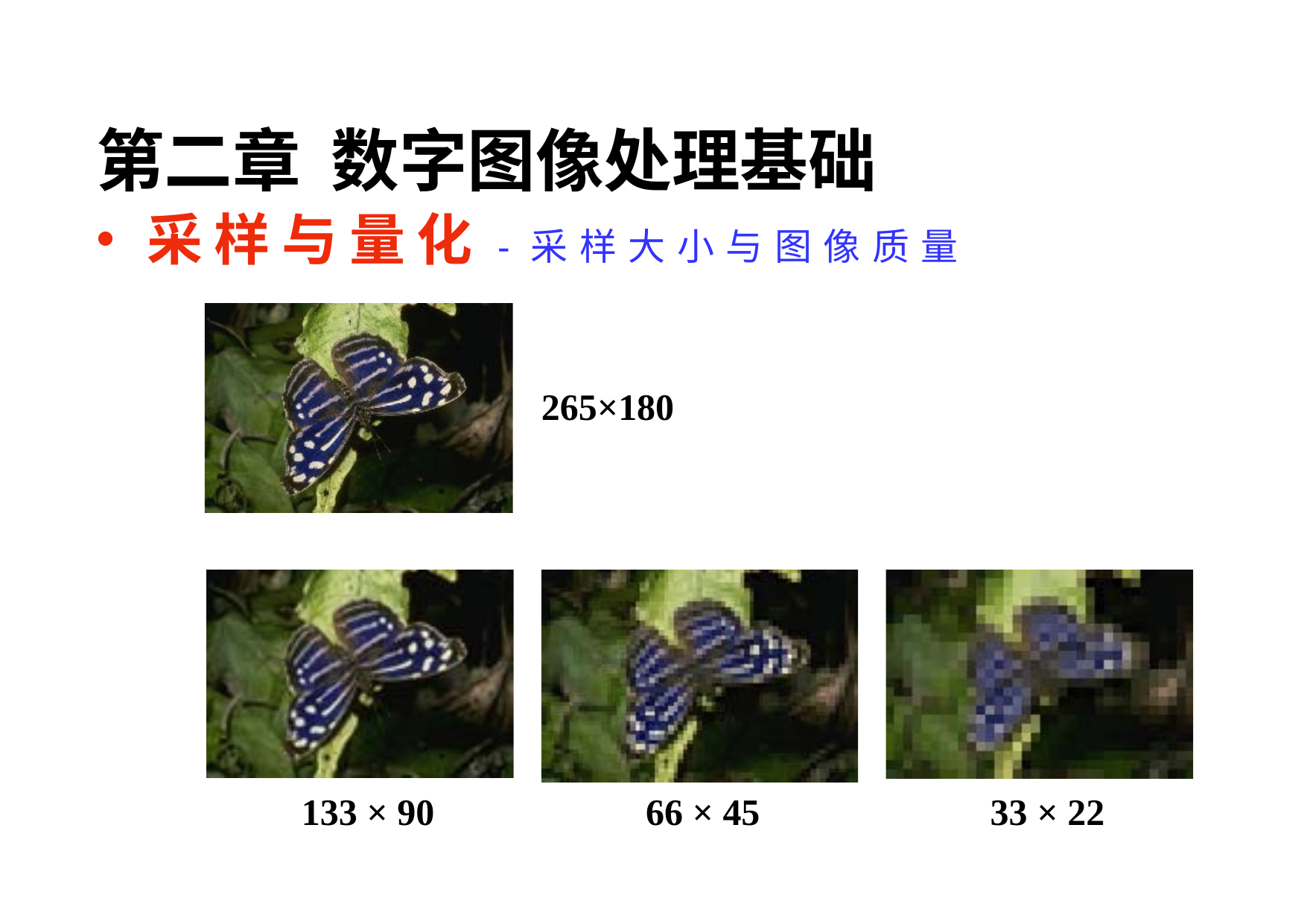

第二章  数字图像处理基础
•	采样与量化-采样大小与图像质量

265×180

133 × 90
66 × 45
33 × 22
63